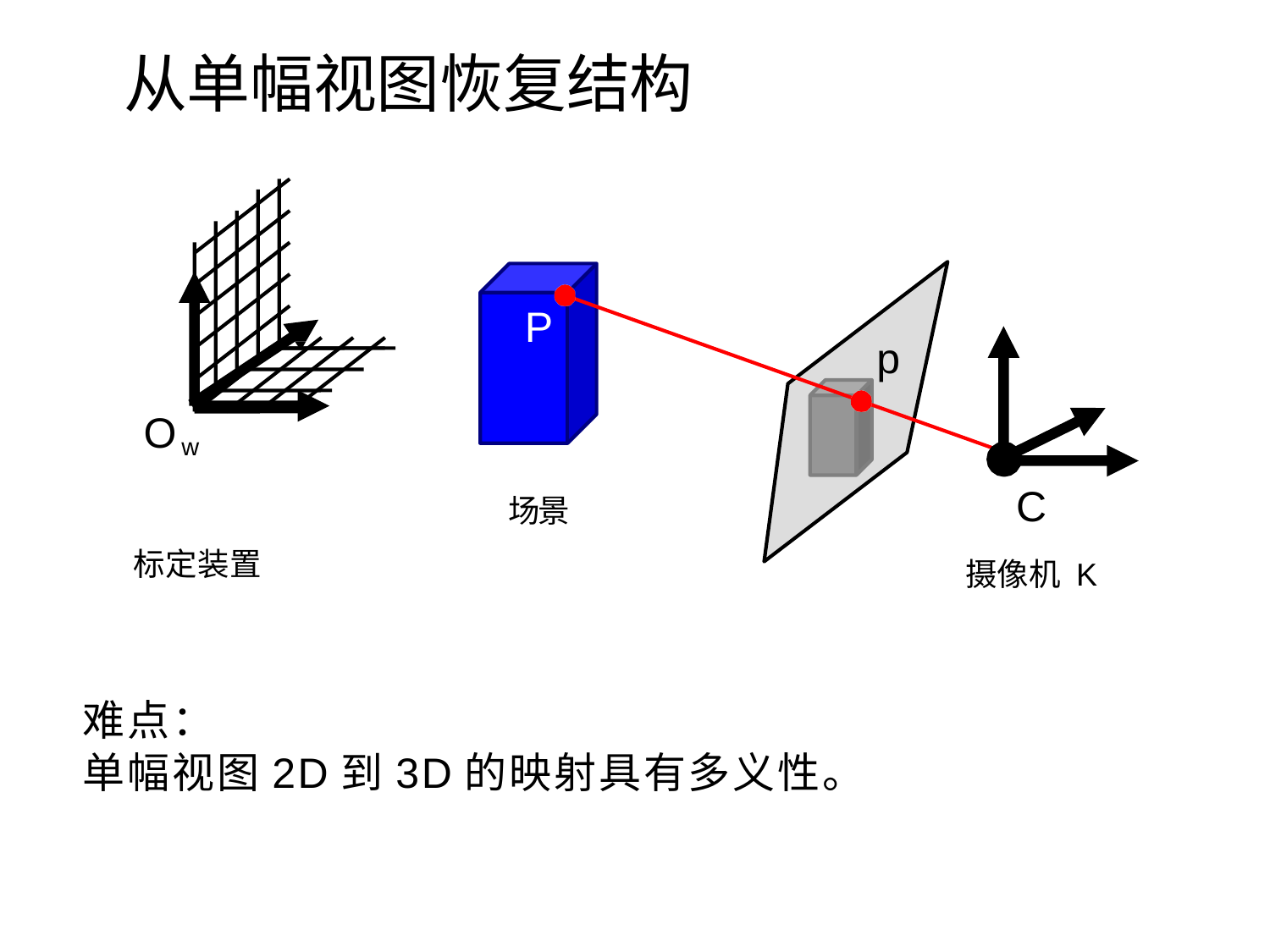

# 从单幅视图恢复结构

P

p

Ow

场景
标定装置
C
摄像机 K
难点：
单幅视图2D到3D的映射具有多义性。